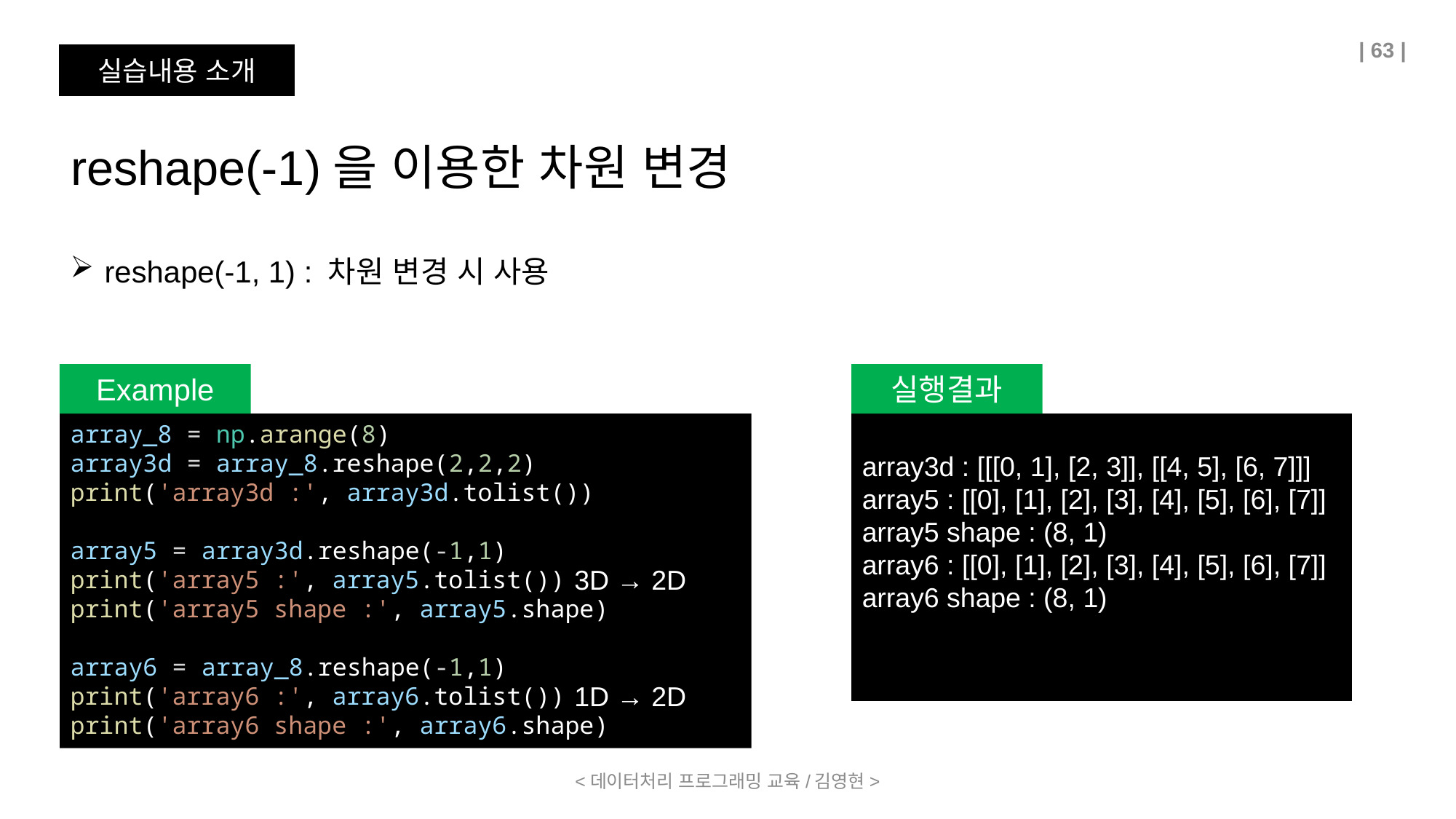

| 63 |
실습내용 소개
reshape(-1)을 이용한 차원 변경
reshape(-1, 1) : 차원 변경 시 사용
Example
실행결과
array_8 = np.arange(8)
array3d = array_8.reshape(2,2,2)
print('array3d :', array3d.tolist())
array5 = array3d.reshape(-1,1)
print('array5 :', array5.tolist())
print('array5 shape :', array5.shape)
array6 = array_8.reshape(-1,1)
print('array6 :', array6.tolist())
print('array6 shape :', array6.shape)

array3d : [[[0, 1], [2, 3]], [[4, 5], [6, 7]]]
array5 : [[0], [1], [2], [3], [4], [5], [6], [7]]
array5 shape : (8, 1)
array6 : [[0], [1], [2], [3], [4], [5], [6], [7]]
array6 shape : (8, 1)
3D → 2D
1D → 2D
<데이터처리 프로그래밍 교육/김영현>